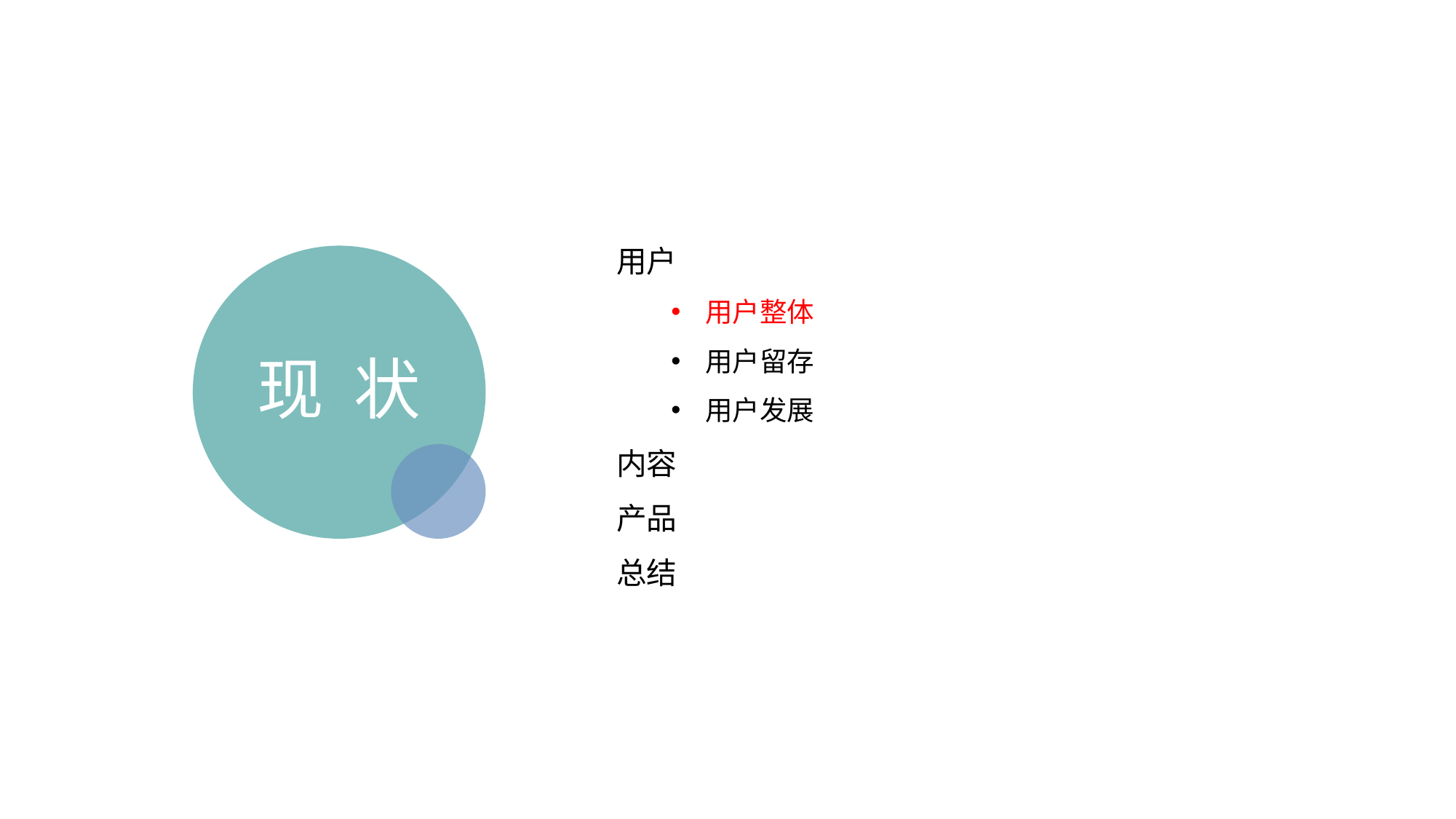

用户
用户整体
用户留存
用户发展
内容
产品
总结

现  状